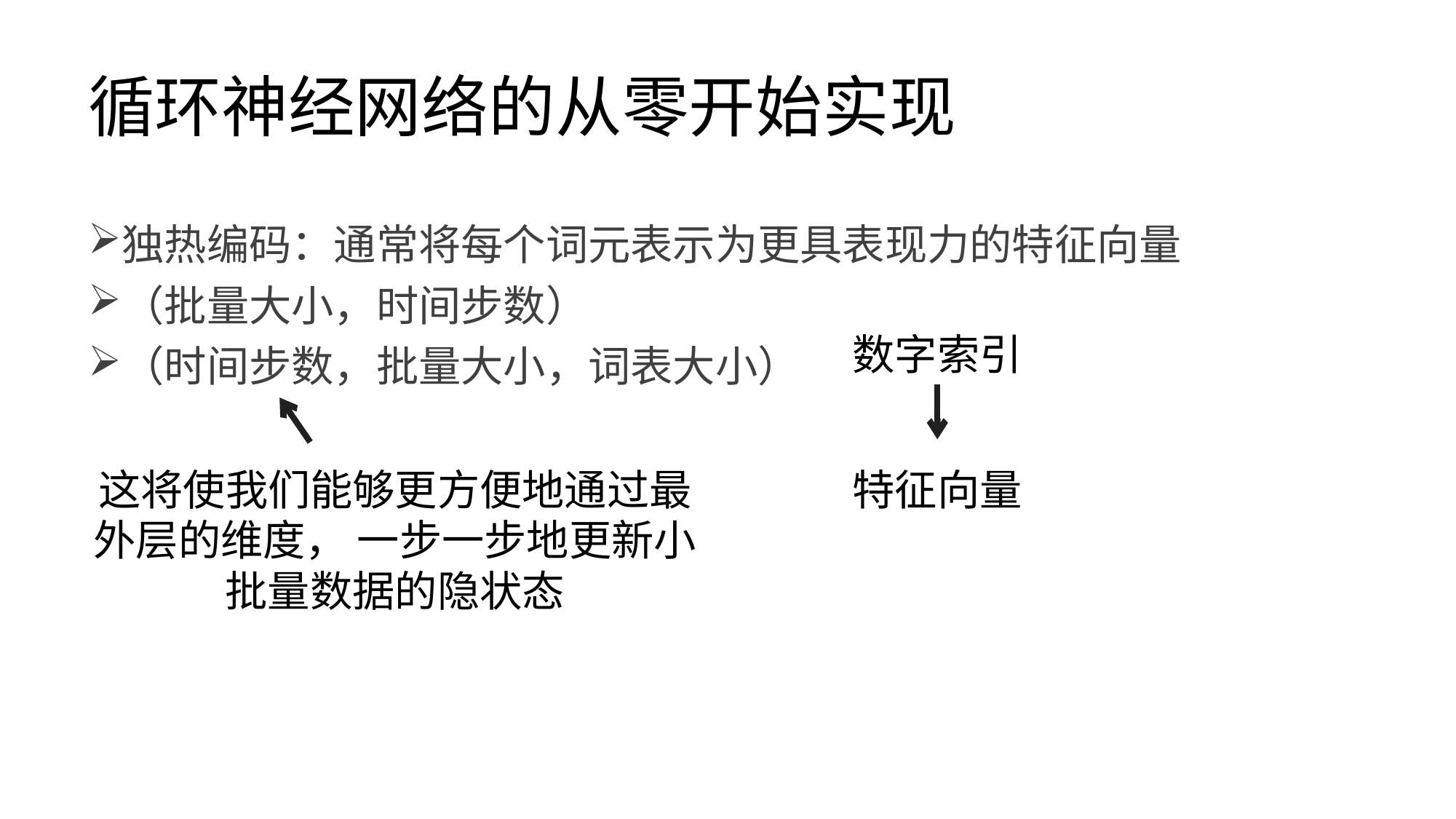

# 循环神经网络的从零开始实现
独热编码：通常将每个词元表示为更具表现力的特征向量
（批量大小，时间步数）
（时间步数，批量大小，词表大小）
数字索引
这将使我们能够更方便地通过最外层的维度， 一步一步地更新小批量数据的隐状态
特征向量